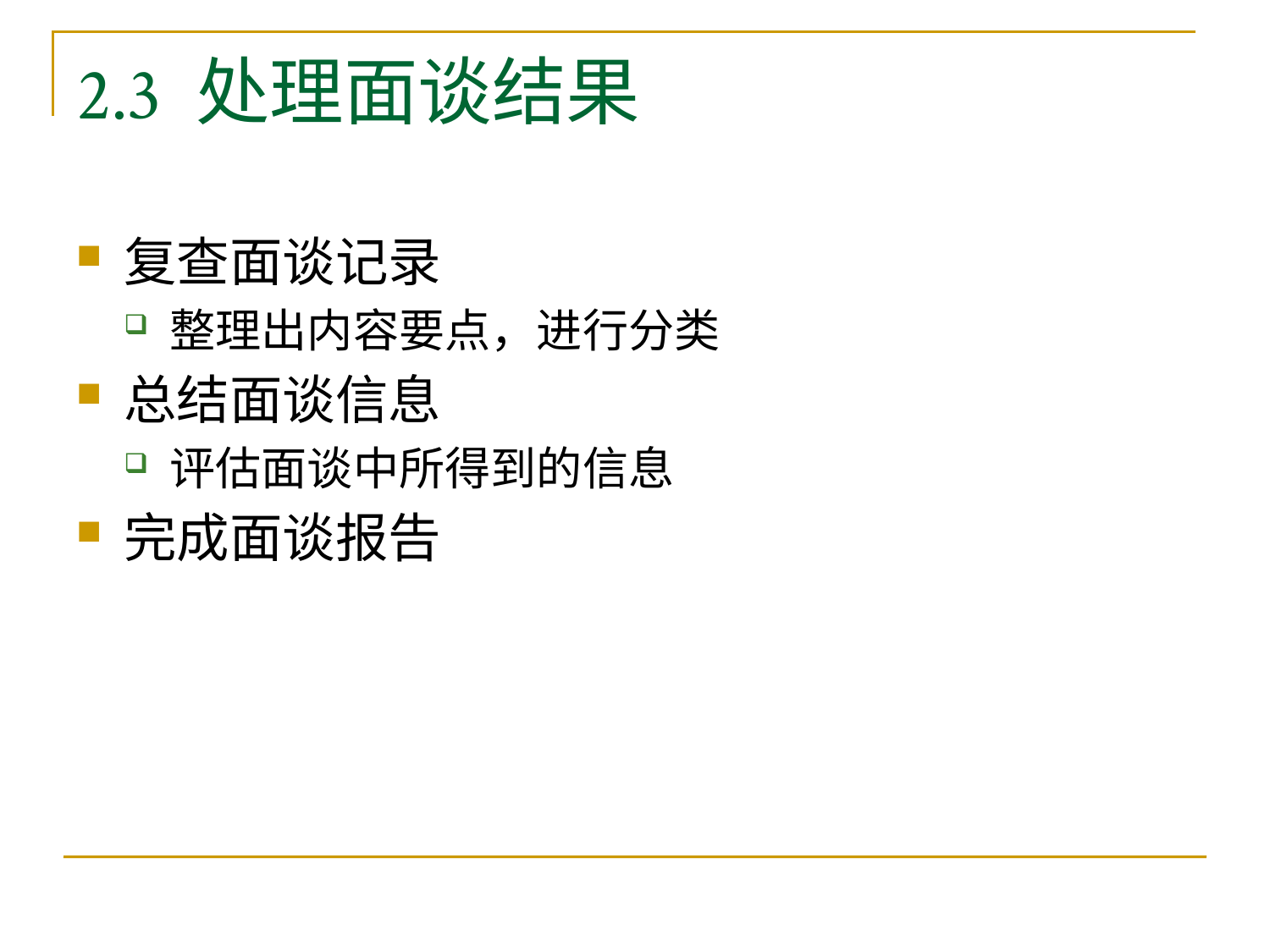

# 2.3 处理面谈结果
复查面谈记录
整理出内容要点，进行分类
总结面谈信息
评估面谈中所得到的信息
完成面谈报告